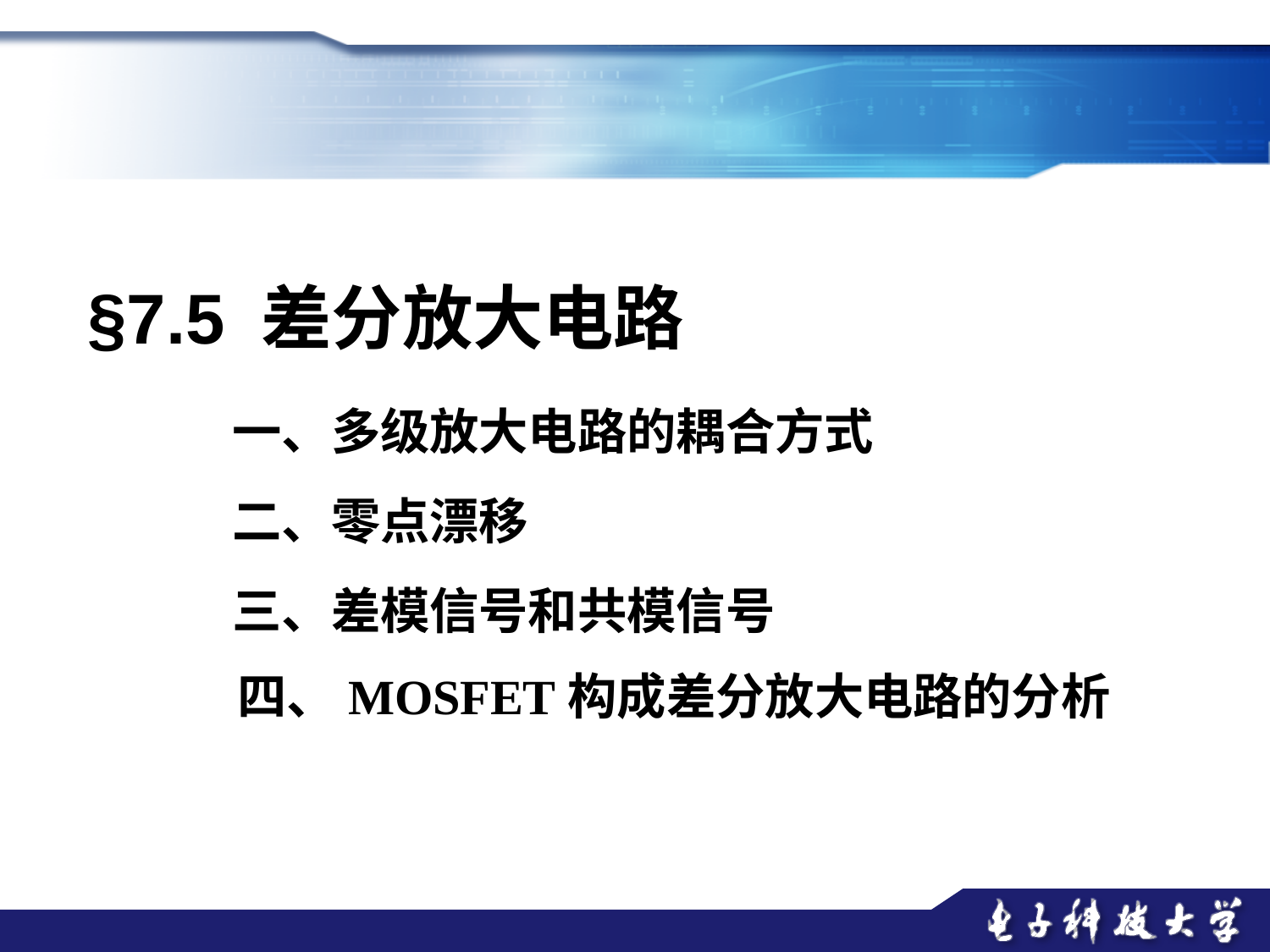

§7.5 差分放大电路
一、多级放大电路的耦合方式
二、零点漂移
三、差模信号和共模信号
四、MOSFET构成差分放大电路的分析